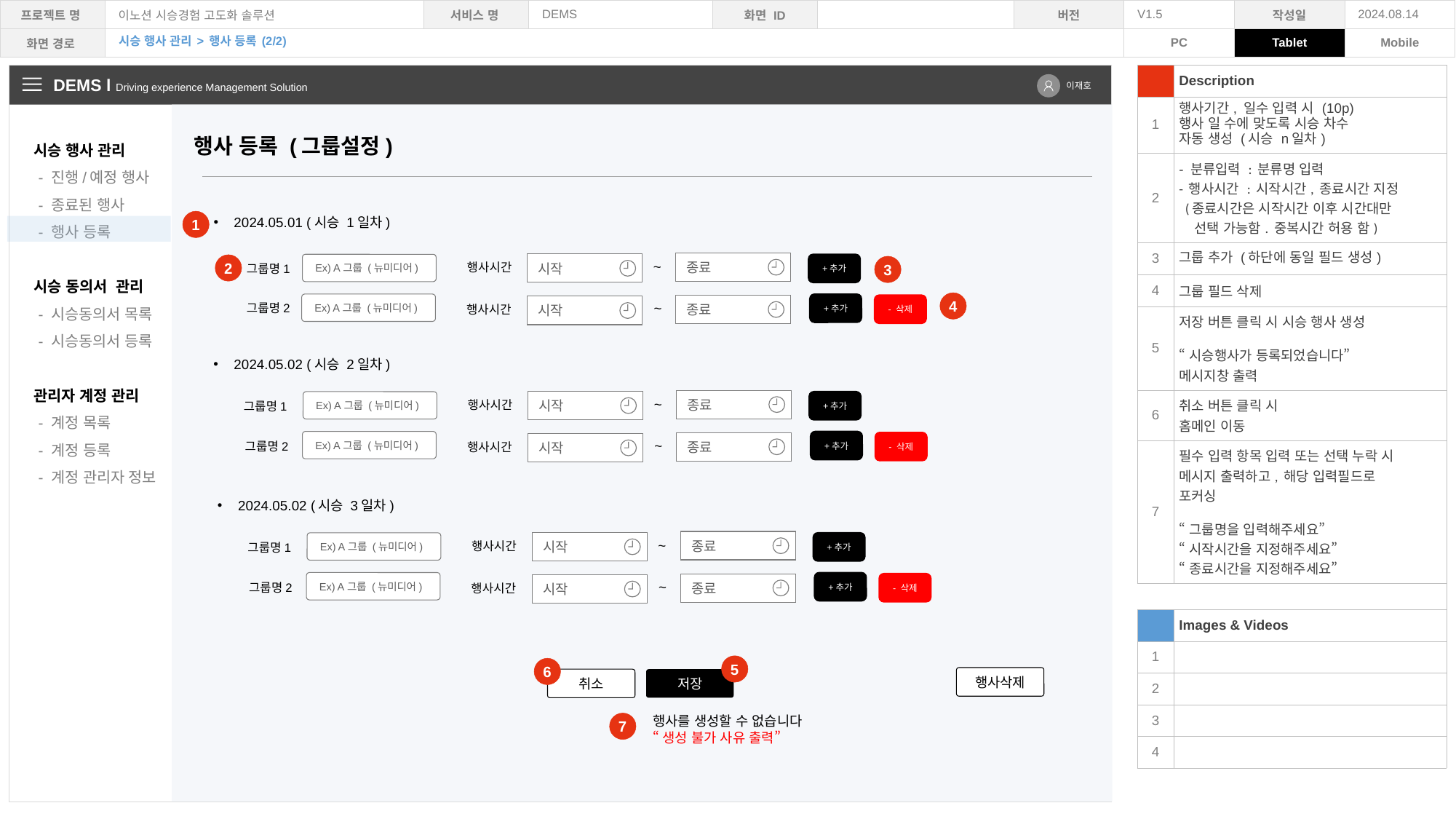

시승 행사 관리 > 행사 등록 (2/2)

|  | Description |
| --- | --- |
| 1 | 행사기간, 일수 입력 시 (10p) 행사 일 수에 맞도록 시승 차수 자동 생성 (시승 n일차) |
| 2 | - 분류입력 : 분류명 입력 - 행사시간 : 시작시간, 종료시간 지정 (종료시간은 시작시간 이후 시간대만 선택 가능함. 중복시간 허용 함) |
| 3 | 그룹 추가 (하단에 동일 필드 생성) |
| 4 | 그룹 필드 삭제 |
| 5 | 저장 버튼 클릭 시 시승 행사 생성 “시승행사가 등록되었습니다” 메시지창 출력 |
| 6 | 취소 버튼 클릭 시 홈메인 이동 |
| 7 | 필수 입력 항목 입력 또는 선택 누락 시 메시지 출력하고, 해당 입력필드로 포커싱 “그룹명을 입력해주세요” “시작시간을 지정해주세요” “종료시간을 지정해주세요” |
|  |  |
|  | Images & Videos |
| 1 |  |
| 2 |  |
| 3 |  |
| 4 |  |

DEMS l Driving experience Management Solution

이재호

시승 행사 관리
 - 진행/예정 행사
 - 종료된 행사
 - 행사 등록

시승 동의서  관리
 - 시승동의서 목록
 - 시승동의서 등록

관리자 계정 관리
 - 계정 목록
 - 계정 등록
 - 계정 관리자 정보

행사 등록 (그룹설정)
2024.05.01 (시승 1일차)
1

~
종료

Ex) A그룹 (뉴미디어)
시작

+추가
2
행사시간
그룹명1
3
Ex) A그룹 (뉴미디어)
4
+추가
~
종료

- 삭제
그룹명2
시작

행사시간
2024.05.02 (시승 2일차)
~
종료

Ex) A그룹 (뉴미디어)
시작

+추가
행사시간
그룹명1
Ex) A그룹 (뉴미디어)
+추가
~
종료

- 삭제
그룹명2
시작

행사시간
2024.05.02 (시승 3일차)
~
종료

Ex) A그룹 (뉴미디어)
시작

+추가
행사시간
그룹명1
Ex) A그룹 (뉴미디어)
+추가
~
종료

- 삭제
그룹명2
시작

행사시간
5
6
행사삭제
취소
저장
행사를 생성할 수 없습니다
“생성 불가 사유 출력”
7